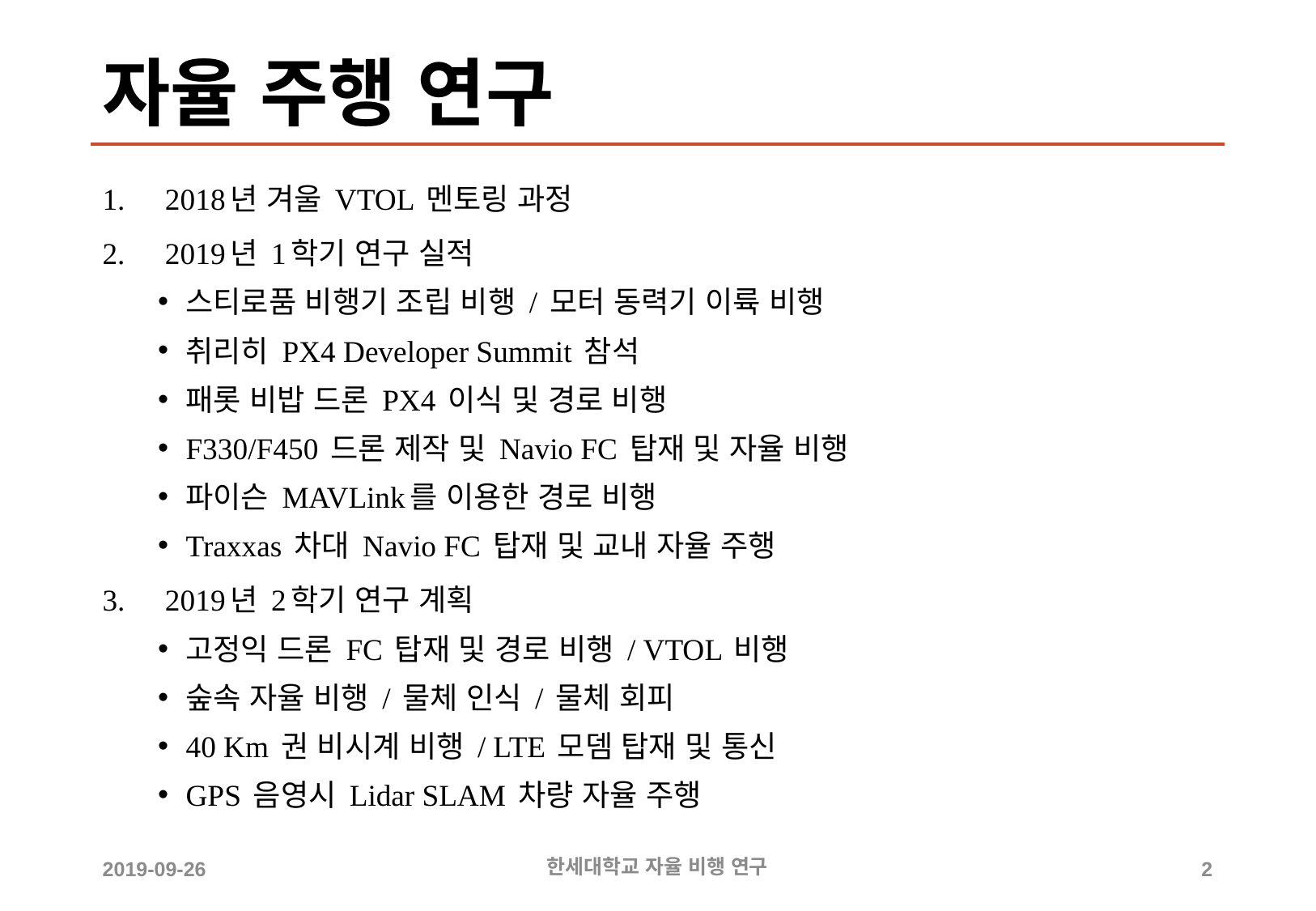

# 자율 주행 연구
2018년 겨울 VTOL 멘토링 과정
2019년 1학기 연구 실적
스티로품 비행기 조립 비행 / 모터 동력기 이륙 비행
취리히 PX4 Developer Summit 참석
패롯 비밥 드론 PX4 이식 및 경로 비행
F330/F450 드론 제작 및 Navio FC 탑재 및 자율 비행
파이슨 MAVLink를 이용한 경로 비행
Traxxas 차대 Navio FC 탑재 및 교내 자율 주행
2019년 2학기 연구 계획
고정익 드론 FC 탑재 및 경로 비행 / VTOL 비행
숲속 자율 비행 / 물체 인식 / 물체 회피
40 Km 권 비시계 비행 / LTE 모뎀 탑재 및 통신
GPS 음영시 Lidar SLAM 차량 자율 주행
2019-09-26
한세대학교 자율 비행 연구
2